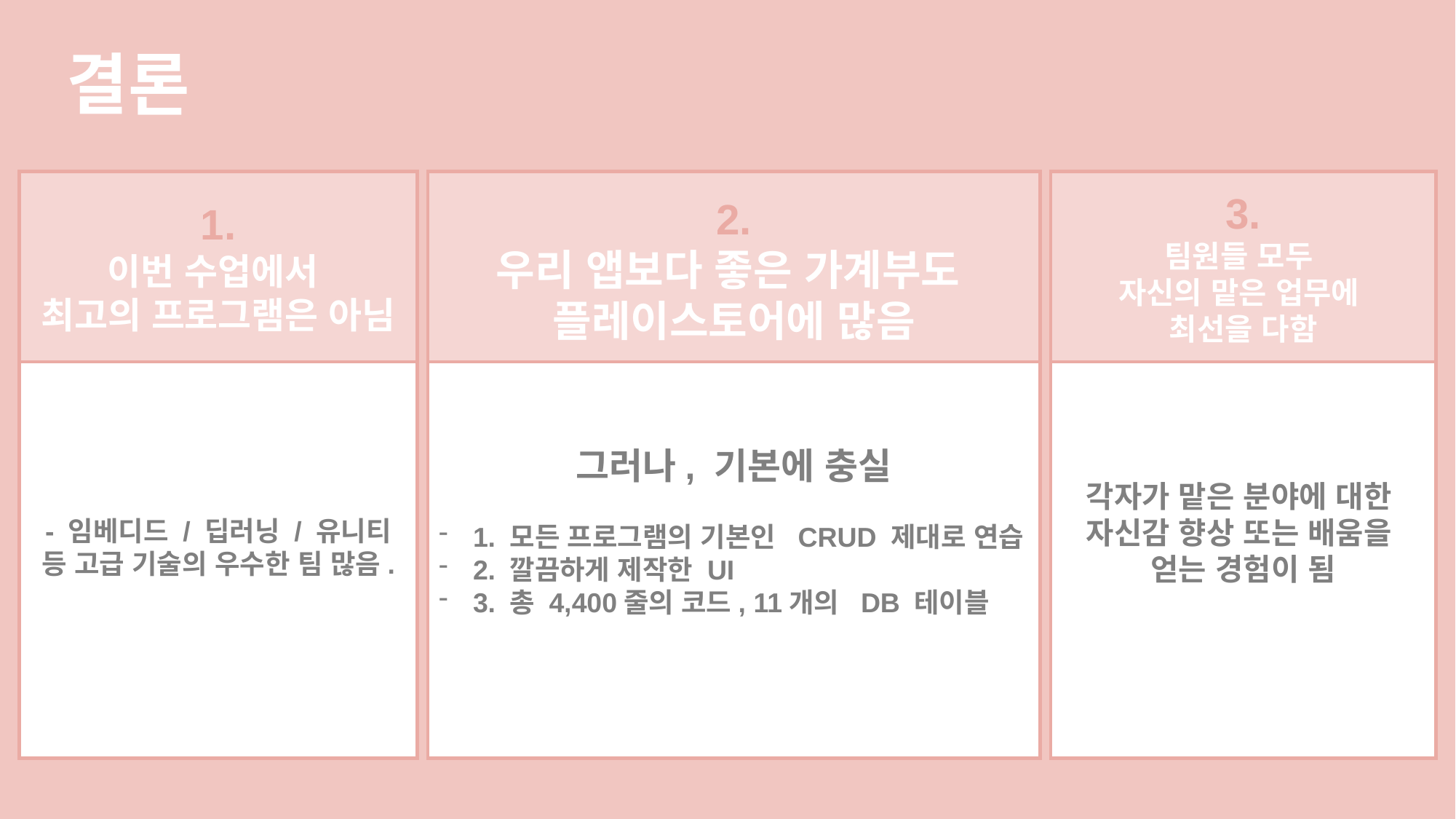

결론

- 임베디드 / 딥러닝 / 유니티 등 고급 기술의 우수한 팀 많음.

1.
이번 수업에서
최고의 프로그램은 아님

그러나, 기본에 충실

1. 모든 프로그램의 기본인  CRUD 제대로 연습
2. 깔끔하게 제작한 UI
3. 총 4,400줄의 코드, 11개의  DB 테이블

각자가 맡은 분야에 대한
자신감 향상 또는 배움을
얻는 경험이 됨

2.
우리 앱보다 좋은 가계부도
플레이스토어에 많음

3.
팀원들 모두
자신의 맡은 업무에
최선을 다함